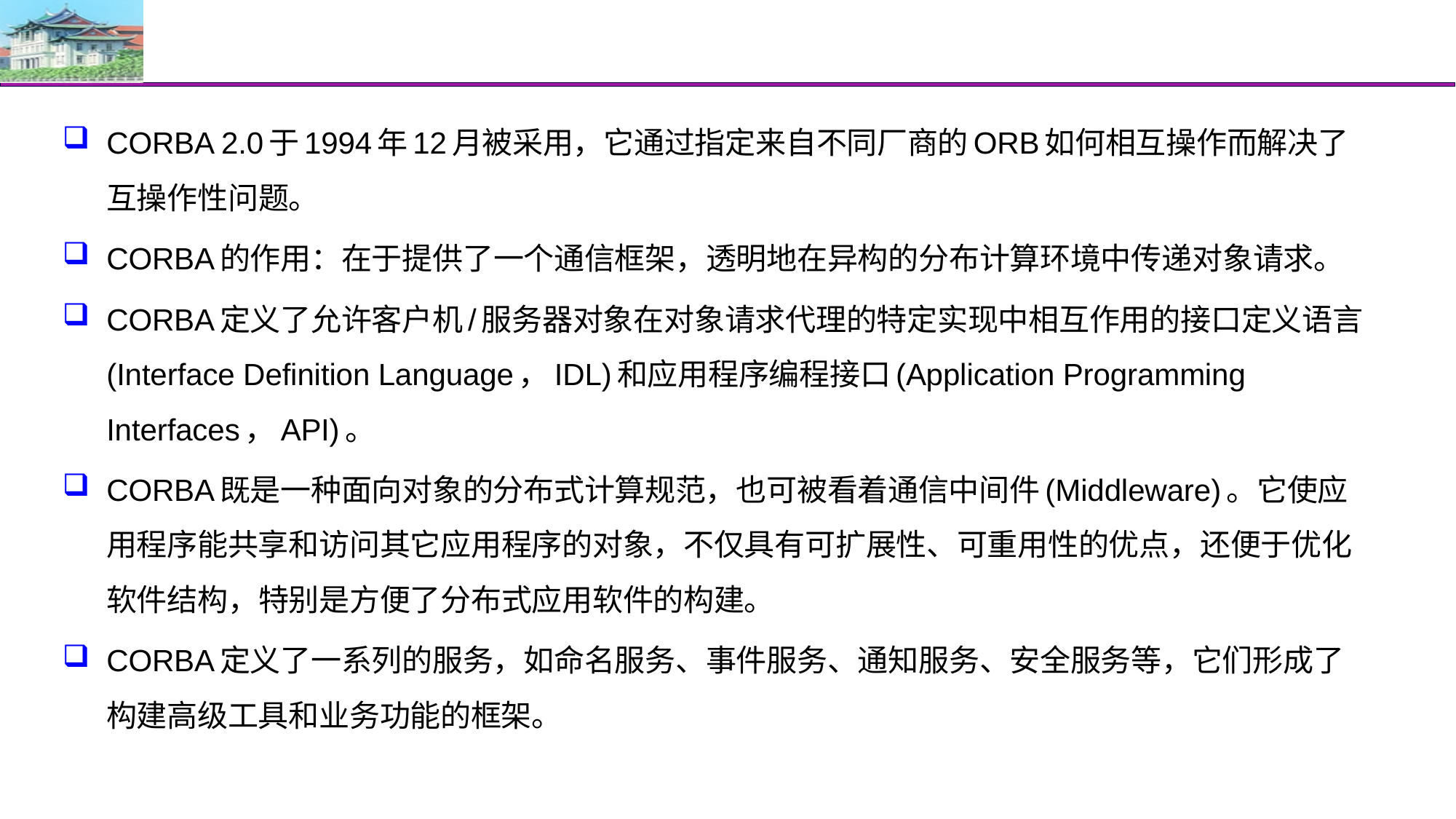

#
CORBA 2.0于1994年12月被采用，它通过指定来自不同厂商的ORB如何相互操作而解决了互操作性问题。
CORBA的作用：在于提供了一个通信框架，透明地在异构的分布计算环境中传递对象请求。
CORBA定义了允许客户机/服务器对象在对象请求代理的特定实现中相互作用的接口定义语言(Interface Definition Language，IDL)和应用程序编程接口(Application Programming Interfaces，API)。
CORBA既是一种面向对象的分布式计算规范，也可被看着通信中间件(Middleware)。它使应用程序能共享和访问其它应用程序的对象，不仅具有可扩展性、可重用性的优点，还便于优化软件结构，特别是方便了分布式应用软件的构建。
CORBA定义了一系列的服务，如命名服务、事件服务、通知服务、安全服务等，它们形成了构建高级工具和业务功能的框架。